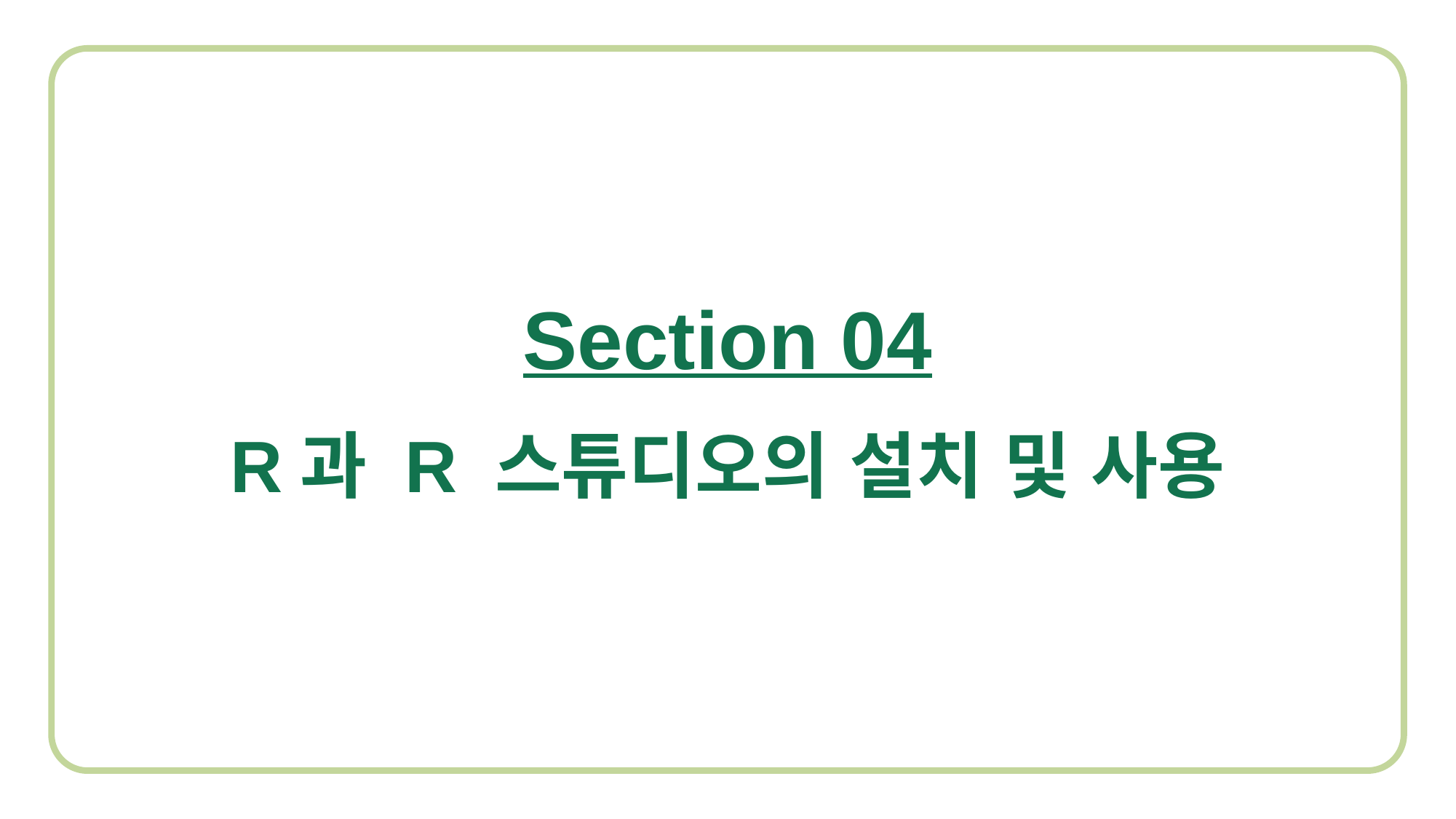

Section 04
R과 R 스튜디오의 설치 및 사용